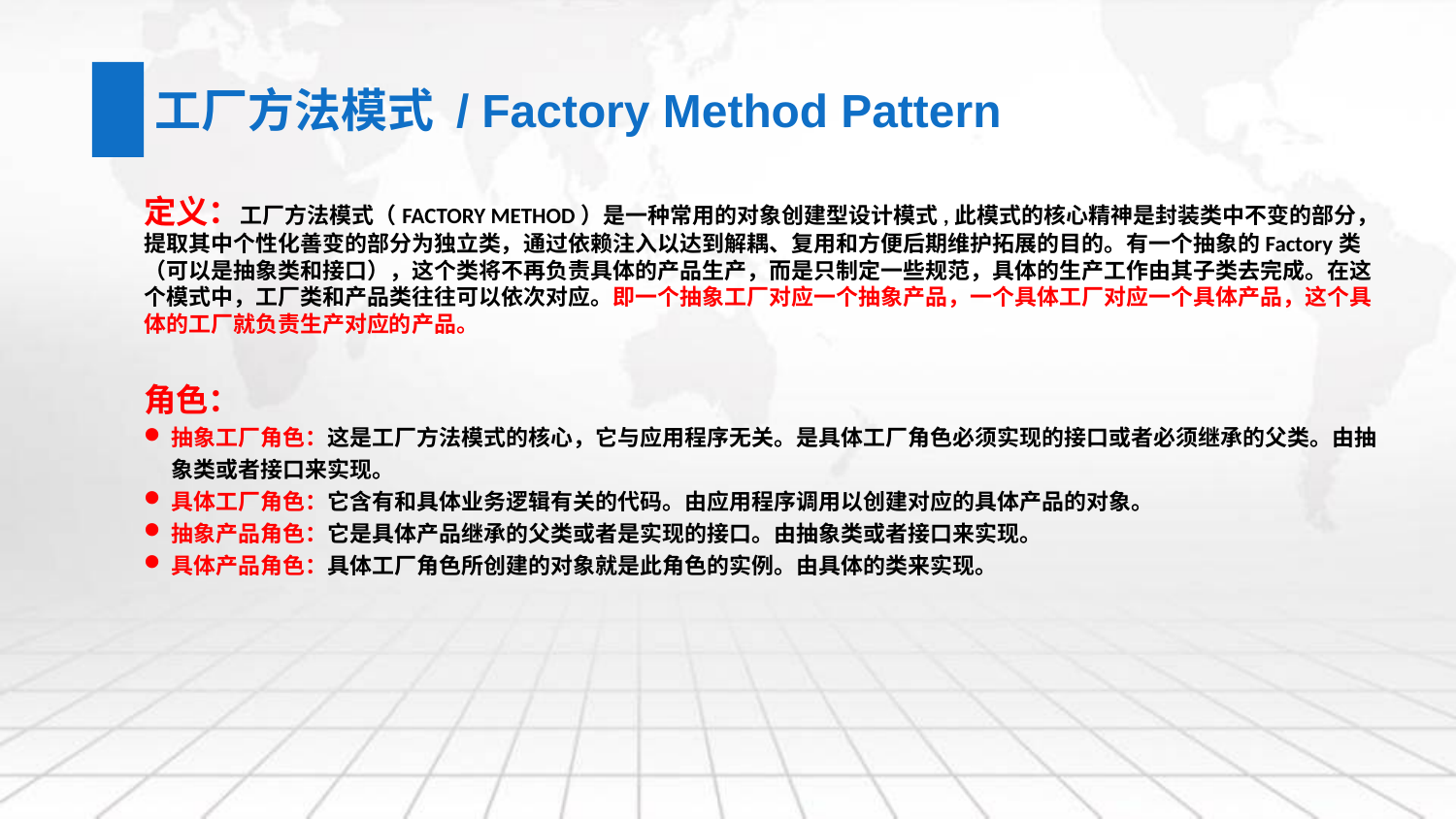

工厂方法模式 / Factory Method Pattern
定义：工厂方法模式（FACTORY METHOD）是一种常用的对象创建型设计模式,此模式的核心精神是封装类中不变的部分，提取其中个性化善变的部分为独立类，通过依赖注入以达到解耦、复用和方便后期维护拓展的目的。有一个抽象的Factory类（可以是抽象类和接口），这个类将不再负责具体的产品生产，而是只制定一些规范，具体的生产工作由其子类去完成。在这个模式中，工厂类和产品类往往可以依次对应。即一个抽象工厂对应一个抽象产品，一个具体工厂对应一个具体产品，这个具体的工厂就负责生产对应的产品。

角色：
抽象工厂角色：这是工厂方法模式的核心，它与应用程序无关。是具体工厂角色必须实现的接口或者必须继承的父类。由抽象类或者接口来实现。
具体工厂角色：它含有和具体业务逻辑有关的代码。由应用程序调用以创建对应的具体产品的对象。
抽象产品角色：它是具体产品继承的父类或者是实现的接口。由抽象类或者接口来实现。
具体产品角色：具体工厂角色所创建的对象就是此角色的实例。由具体的类来实现。